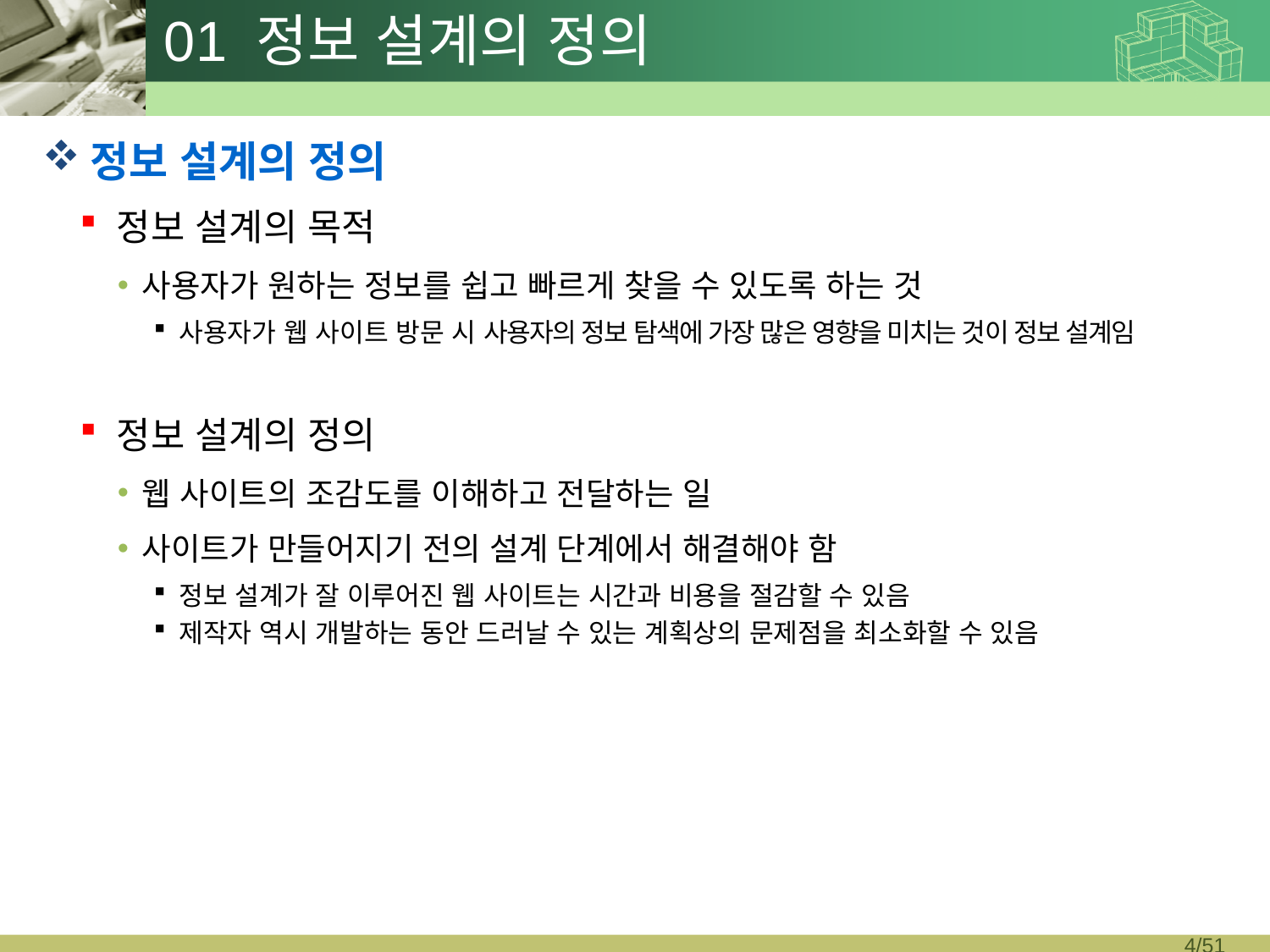

# 01 정보 설계의 정의
정보 설계의 정의
정보 설계의 목적
사용자가 원하는 정보를 쉽고 빠르게 찾을 수 있도록 하는 것
사용자가 웹 사이트 방문 시 사용자의 정보 탐색에 가장 많은 영향을 미치는 것이 정보 설계임

정보 설계의 정의
웹 사이트의 조감도를 이해하고 전달하는 일
사이트가 만들어지기 전의 설계 단계에서 해결해야 함
정보 설계가 잘 이루어진 웹 사이트는 시간과 비용을 절감할 수 있음
제작자 역시 개발하는 동안 드러날 수 있는 계획상의 문제점을 최소화할 수 있음